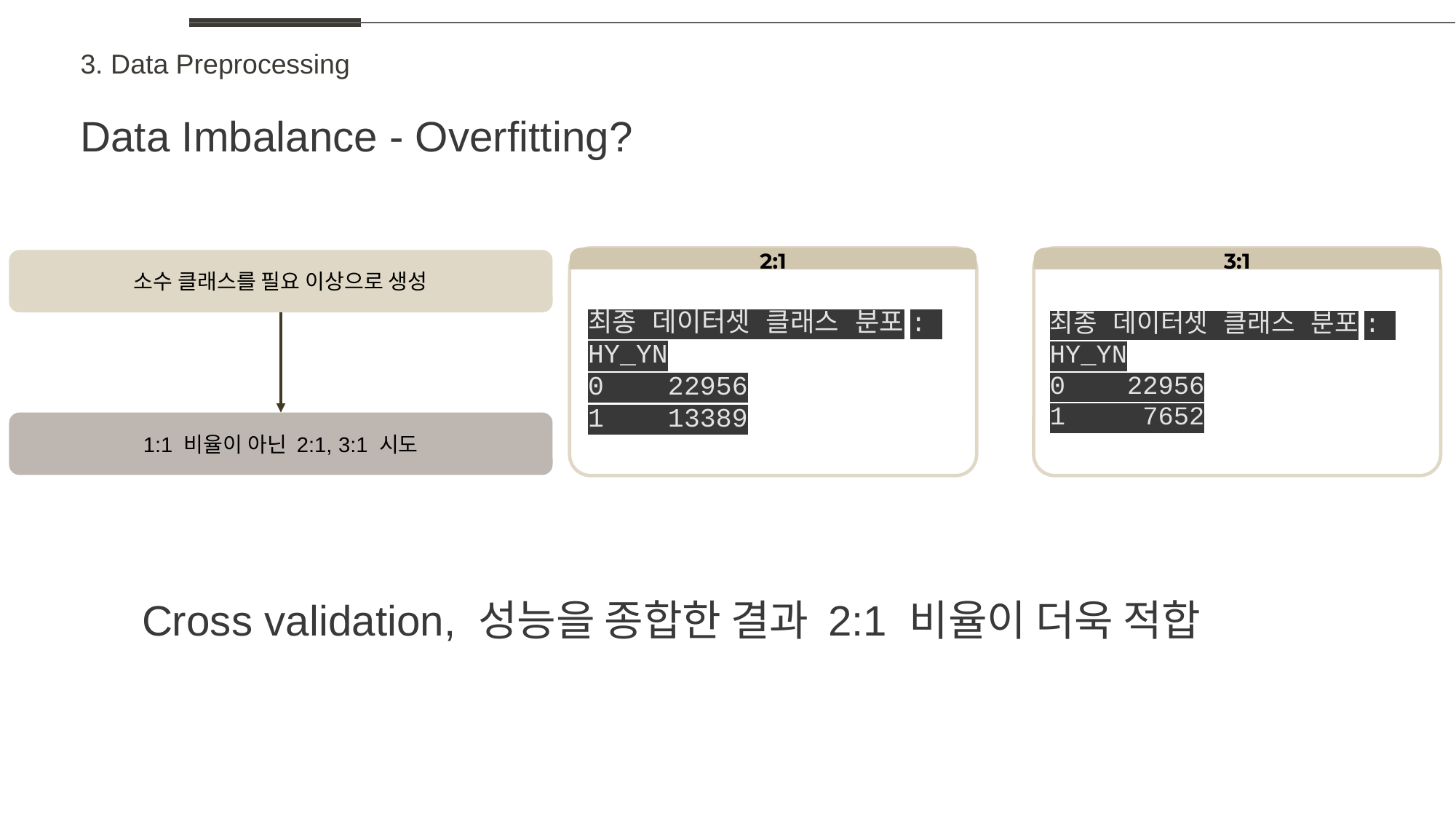

3. Data Preprocessing
Data Imbalance - Overfitting?

2:1

3:1
소수 클래스를 필요 이상으로 생성

최종 데이터셋 클래스 분포:
HY_YN
0    22956
1    13389
최종 데이터셋 클래스 분포:
HY_YN
0    22956
1     7652
1:1 비율이 아닌 2:1, 3:1 시도
Cross validation, 성능을 종합한 결과 2:1 비율이 더욱 적합